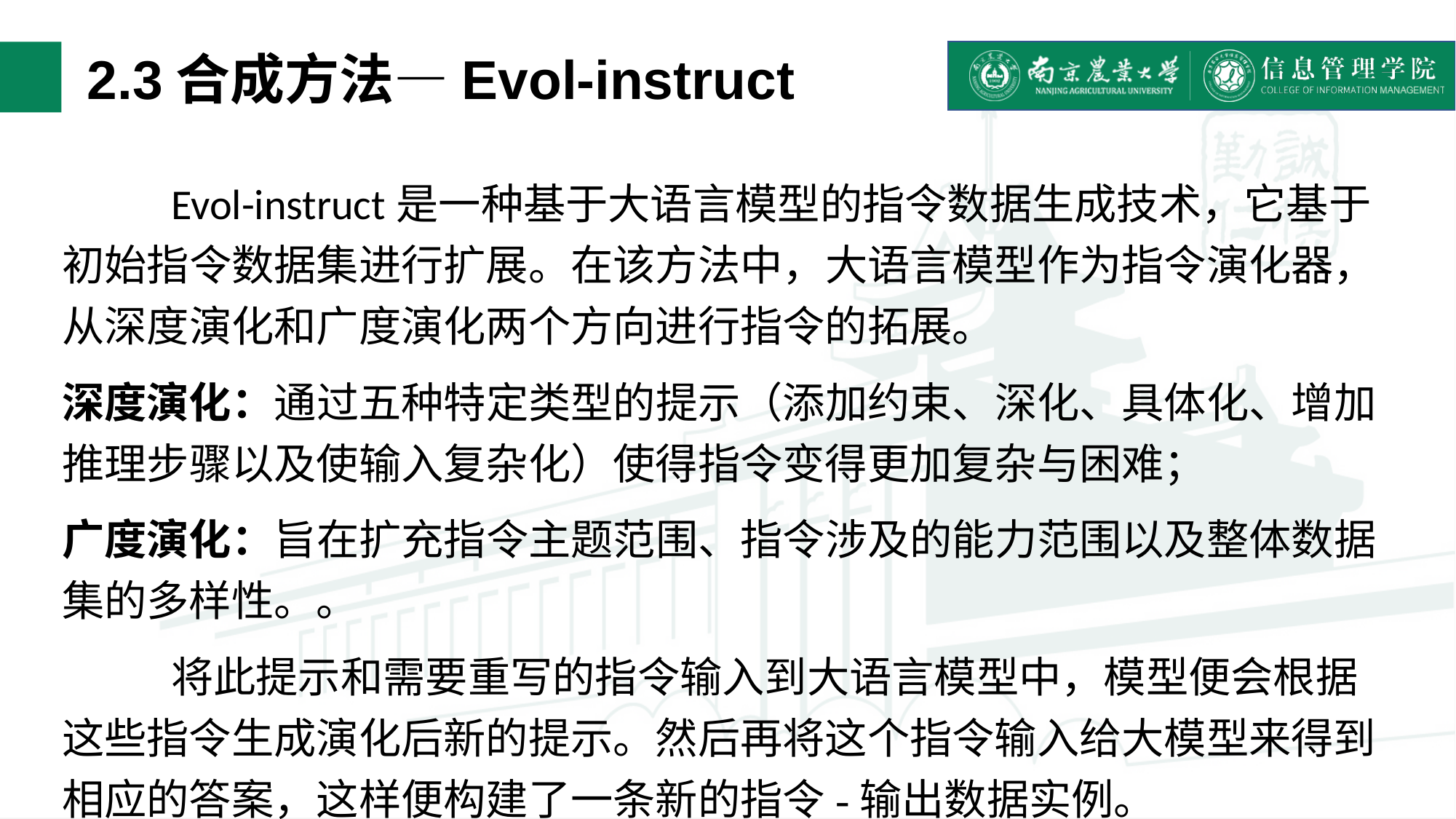

# 2.3合成方法—Evol-instruct
	Evol-instruct是一种基于大语言模型的指令数据生成技术，它基于初始指令数据集进行扩展。在该方法中，大语言模型作为指令演化器，从深度演化和广度演化两个方向进行指令的拓展。
深度演化：通过五种特定类型的提示（添加约束、深化、具体化、增加推理步骤以及使输入复杂化）使得指令变得更加复杂与困难；
广度演化：旨在扩充指令主题范围、指令涉及的能力范围以及整体数据集的多样性。。
	将此提示和需要重写的指令输入到大语言模型中，模型便会根据这些指令生成演化后新的提示。然后再将这个指令输入给大模型来得到相应的答案，这样便构建了一条新的指令-输出数据实例。